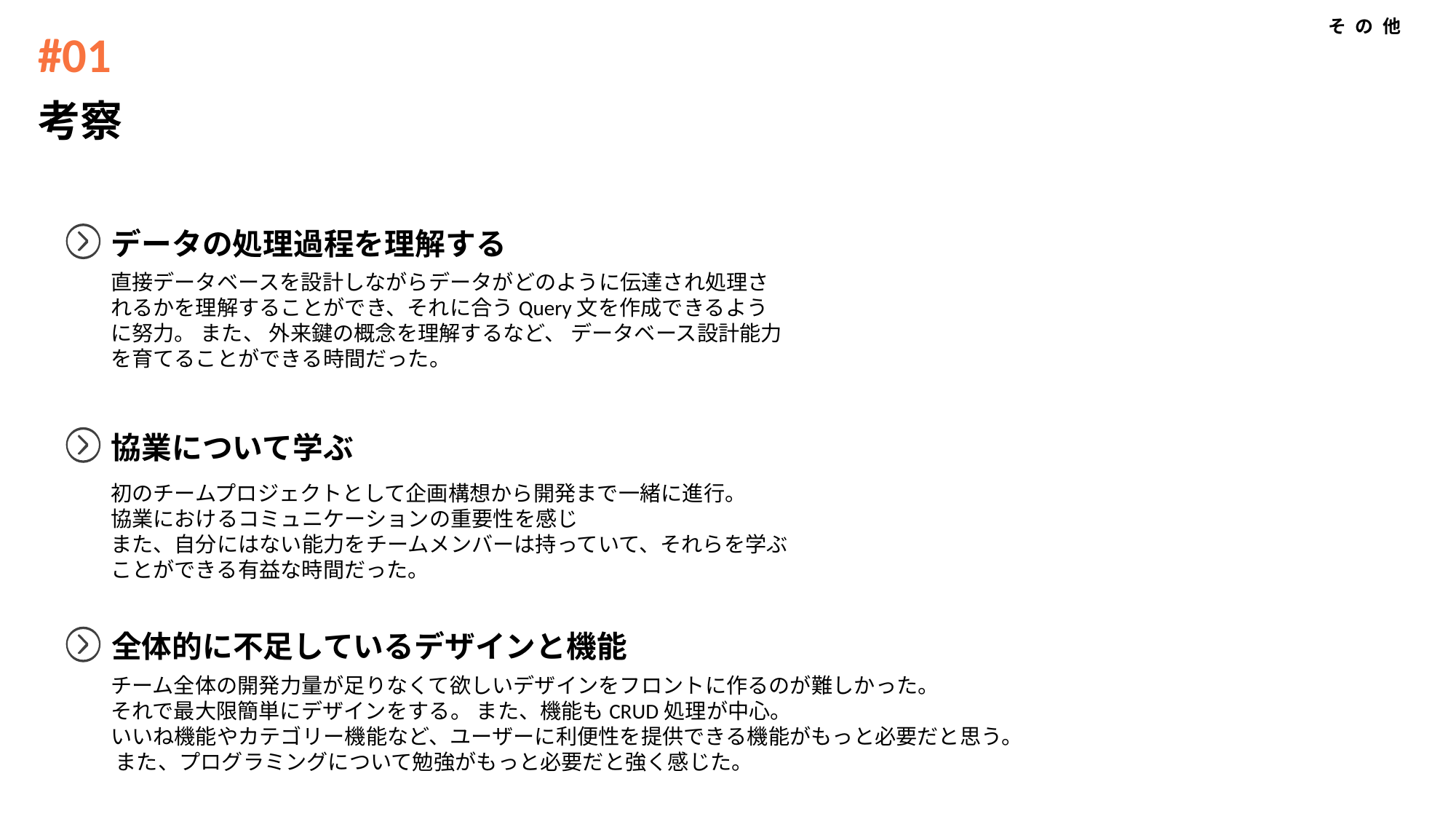

その他
#01
考察
データの処理過程を理解する

直接データベースを設計しながらデータがどのように伝達され処理されるかを理解することができ、それに合うQuery文を作成できるように努力。 また、 外来鍵の概念を理解するなど、 データベース設計能力を育てることができる時間だった。
協業について学ぶ

初のチームプロジェクトとして企画構想から開発まで一緒に進行。
協業におけるコミュニケーションの重要性を感じ
また、自分にはない能力をチームメンバーは持っていて、それらを学ぶことができる有益な時間だった。
全体的に不足しているデザインと機能

チーム全体の開発力量が足りなくて欲しいデザインをフロントに作るのが難しかった。
それで最大限簡単にデザインをする。 また、機能もCRUD処理が中心。
いいね機能やカテゴリー機能など、ユーザーに利便性を提供できる機能がもっと必要だと思う。 また、プログラミングについて勉強がもっと必要だと強く感じた。